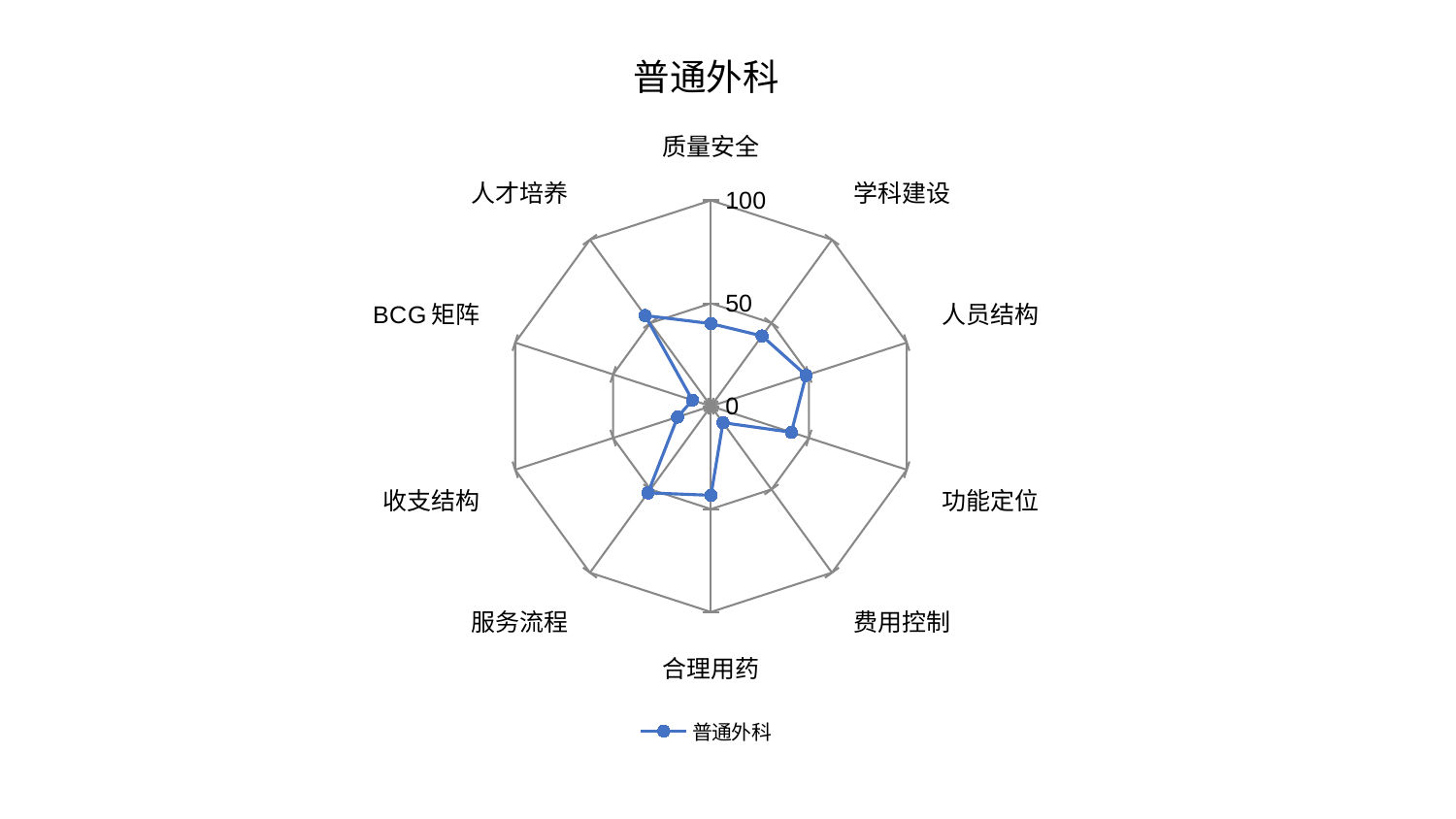

### Chart: 普通外科

| Category | 普通外科 |
|---|---|
| 质量安全 | 40.11895873913442 |
| 学科建设 | 42.20836980178239 |
| 人员结构 | 48.58753608159942 |
| 功能定位 | 41.07456853442595 |
| 费用控制 | 9.930393992138391 |
| 合理用药 | 43.30113219178203 |
| 服务流程 | 52.05507773738131 |
| 收支结构 | 17.049220046426225 |
| BCG矩阵 | 9.509757882691192 |
| 人才培养 | 54.46021378416243 |
122